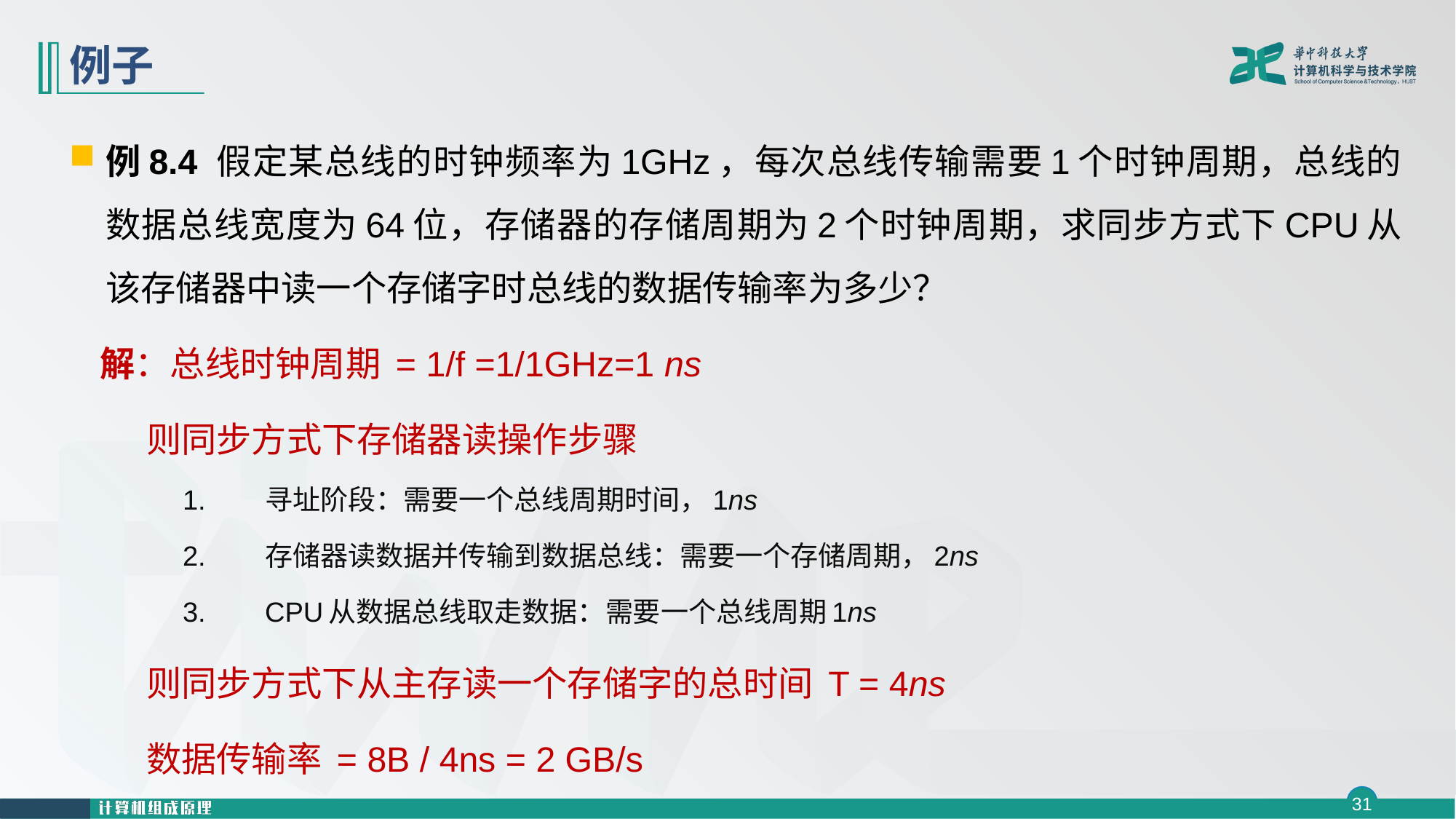

# 例子
例8.4 假定某总线的时钟频率为1GHz，每次总线传输需要1个时钟周期，总线的数据总线宽度为64位，存储器的存储周期为2个时钟周期，求同步方式下CPU从该存储器中读一个存储字时总线的数据传输率为多少？
   解：总线时钟周期 = 1/f =1/1GHz=1 ns
         则同步方式下存储器读操作步骤
寻址阶段：需要一个总线周期时间，1ns
存储器读数据并传输到数据总线：需要一个存储周期，2ns
CPU从数据总线取走数据：需要一个总线周期1ns
         则同步方式下从主存读一个存储字的总时间 T = 4ns
         数据传输率 = 8B / 4ns = 2 GB/s